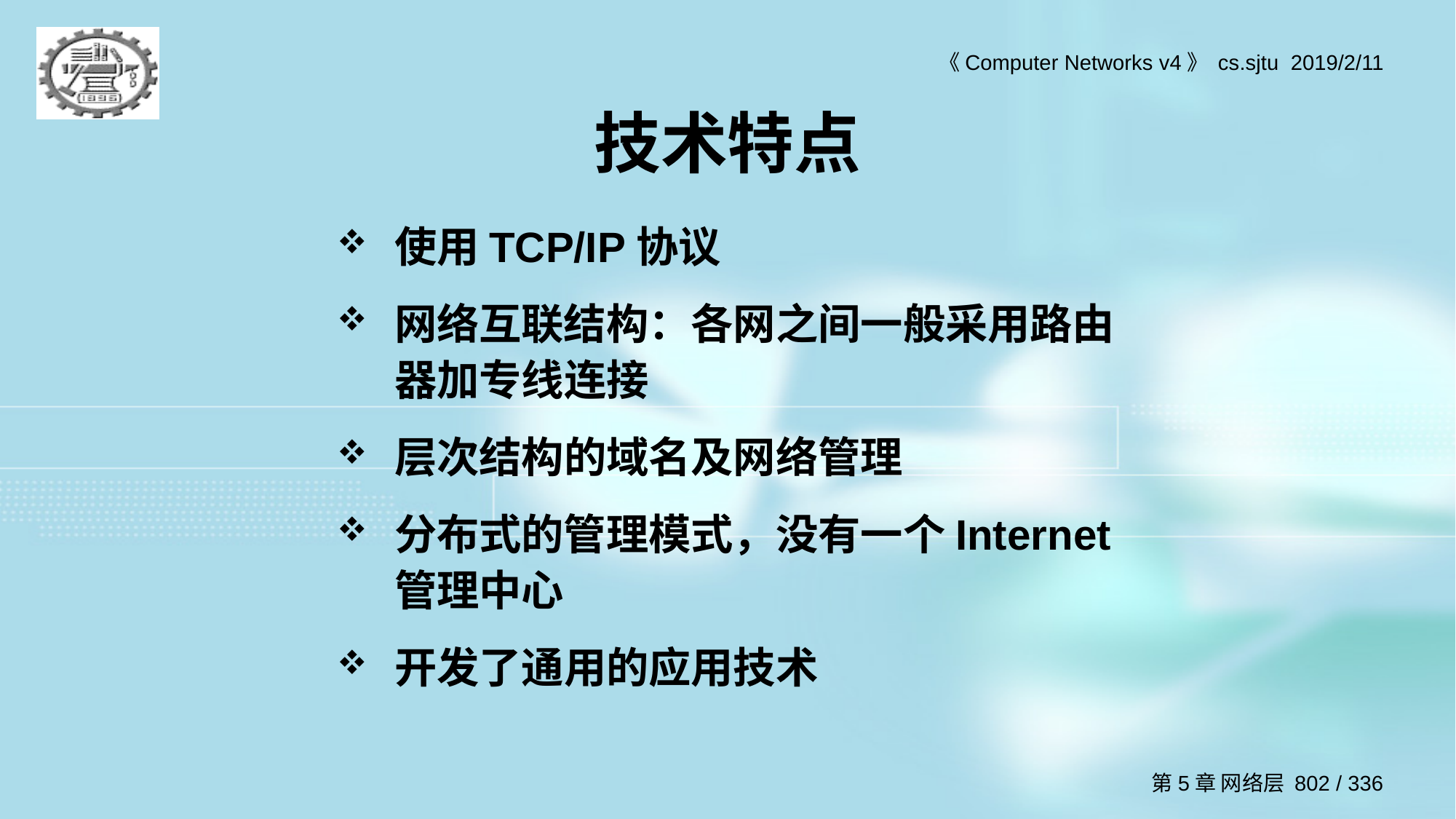

# 技术特点
使用TCP/IP协议
网络互联结构：各网之间一般采用路由器加专线连接
层次结构的域名及网络管理
分布式的管理模式，没有一个Internet管理中心
开发了通用的应用技术